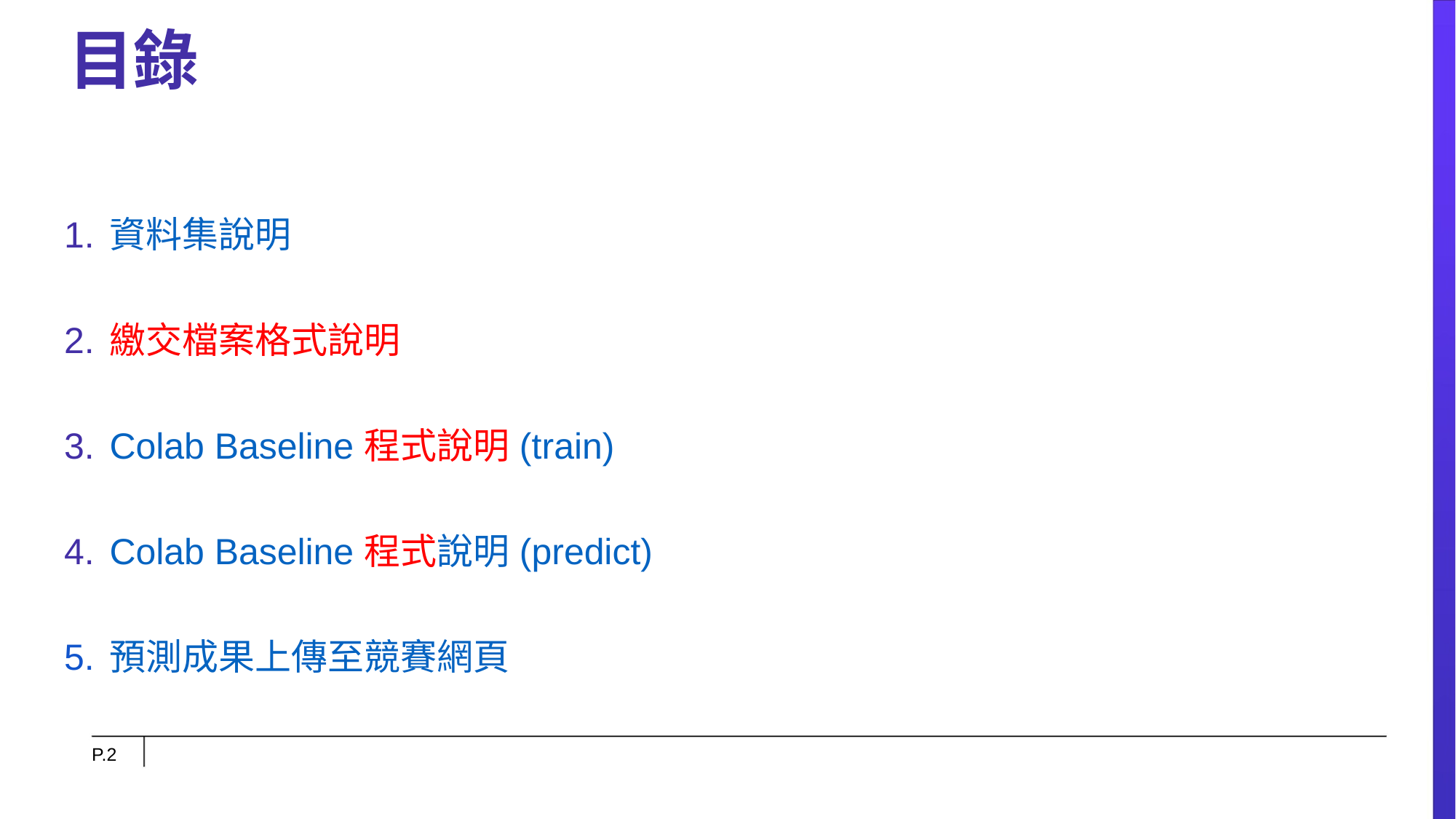

# 目錄

資料集說明
繳交檔案格式說明
Colab Baseline 程式說明 (train)
Colab Baseline 程式說明 (predict)
預測成果上傳至競賽網頁
P.2